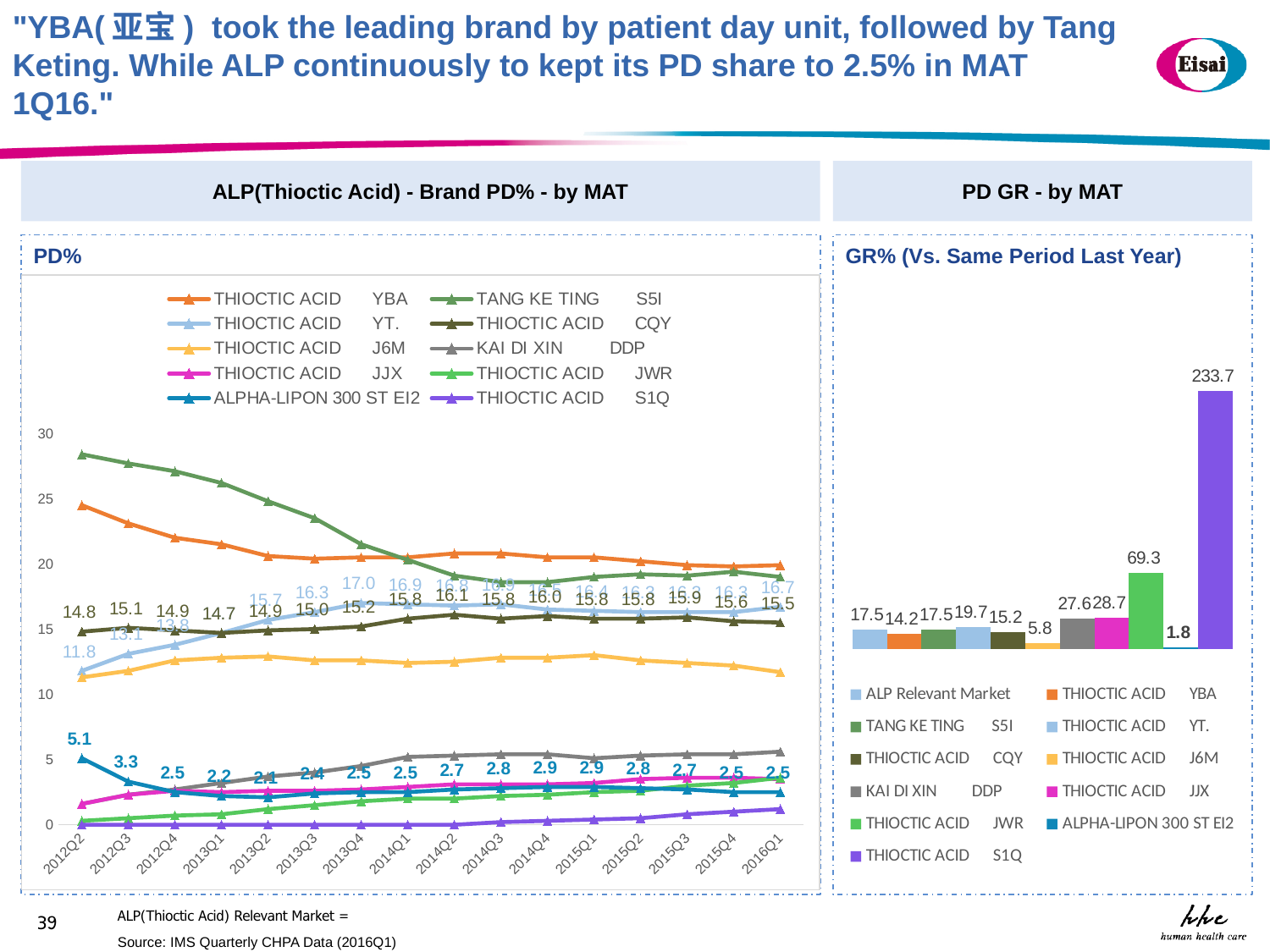

"YBA(亚宝)  took the leading brand by patient day unit, followed by Tang Keting. While ALP continuously to kept its PD share to 2.5% in MAT 1Q16."
ALP(Thioctic Acid) - Brand PD% - by MAT
PD GR - by MAT

PD%
GR% (Vs. Same Period Last Year)

### Chart

| Category | THIOCTIC ACID      YBA | TANG KE TING       S5I | THIOCTIC ACID      YT. | THIOCTIC ACID      CQY | THIOCTIC ACID      J6M | KAI DI XIN         DDP | THIOCTIC ACID      JJX | THIOCTIC ACID      JWR | ALPHA-LIPON 300 ST EI2 | THIOCTIC ACID      S1Q |
|---|---|---|---|---|---|---|---|---|---|---|
| 2012Q2 | 24.5 | 28.4 | 11.8 | 14.8 | 11.3 | 1.6 | 1.6 | 0.3 | 5.1 | 0.0 |
| 2012Q3 | 23.1 | 27.7 | 13.1 | 15.1 | 11.8 | 2.3 | 2.3 | 0.5 | 3.3 | 0.0 |
| 2012Q4 | 22.0 | 27.1 | 13.8 | 14.9 | 12.6 | 2.7 | 2.6 | 0.7 | 2.5 | 0.0 |
| 2013Q1 | 21.5 | 26.2 | 14.7 | 14.7 | 12.8 | 3.2 | 2.5 | 0.8 | 2.2 | 0.0 |
| 2013Q2 | 20.6 | 24.8 | 15.7 | 14.9 | 12.9 | 3.7 | 2.6 | 1.2 | 2.1 | 0.0 |
| 2013Q3 | 20.4 | 23.5 | 16.3 | 15.0 | 12.6 | 4.0 | 2.6 | 1.5 | 2.4 | 0.0 |
| 2013Q4 | 20.5 | 21.5 | 17.0 | 15.2 | 12.6 | 4.5 | 2.7 | 1.8 | 2.5 | 0.0 |
| 2014Q1 | 20.5 | 20.3 | 16.9 | 15.8 | 12.4 | 5.2 | 2.9 | 2.0 | 2.5 | 0.0 |
| 2014Q2 | 20.8 | 19.1 | 16.8 | 16.1 | 12.5 | 5.3 | 3.1 | 2.0 | 2.7 | 0.0 |
| 2014Q3 | 20.8 | 18.6 | 16.9 | 15.8 | 12.8 | 5.4 | 3.1 | 2.2 | 2.8 | 0.2 |
| 2014Q4 | 20.5 | 18.6 | 16.5 | 16.0 | 12.8 | 5.4 | 3.1 | 2.3 | 2.9 | 0.3 |
| 2015Q1 | 20.5 | 19.0 | 16.4 | 15.8 | 13.0 | 5.1 | 3.2 | 2.5 | 2.9 | 0.4 |
| 2015Q2 | 20.2 | 19.2 | 16.3 | 15.8 | 12.6 | 5.3 | 3.5 | 2.6 | 2.8 | 0.5 |
| 2015Q3 | 19.9 | 19.1 | 16.3 | 15.9 | 12.4 | 5.4 | 3.6 | 3.0 | 2.7 | 0.8 |
| 2015Q4 | 19.8 | 19.4 | 16.3 | 15.6 | 12.2 | 5.4 | 3.6 | 3.2 | 2.5 | 1.0 |
| 2016Q1 | 19.9 | 19.0 | 16.7 | 15.5 | 11.7 | 5.6 | 3.5 | 3.6 | 2.5 | 1.2 |

### Chart

| Category |  |  |  |  |  |  |  |  |  |  |  |
|---|---|---|---|---|---|---|---|---|---|---|---|
ALP(Thioctic Acid) Relevant Market =
39
Source: IMS Quarterly CHPA Data (2016Q1)